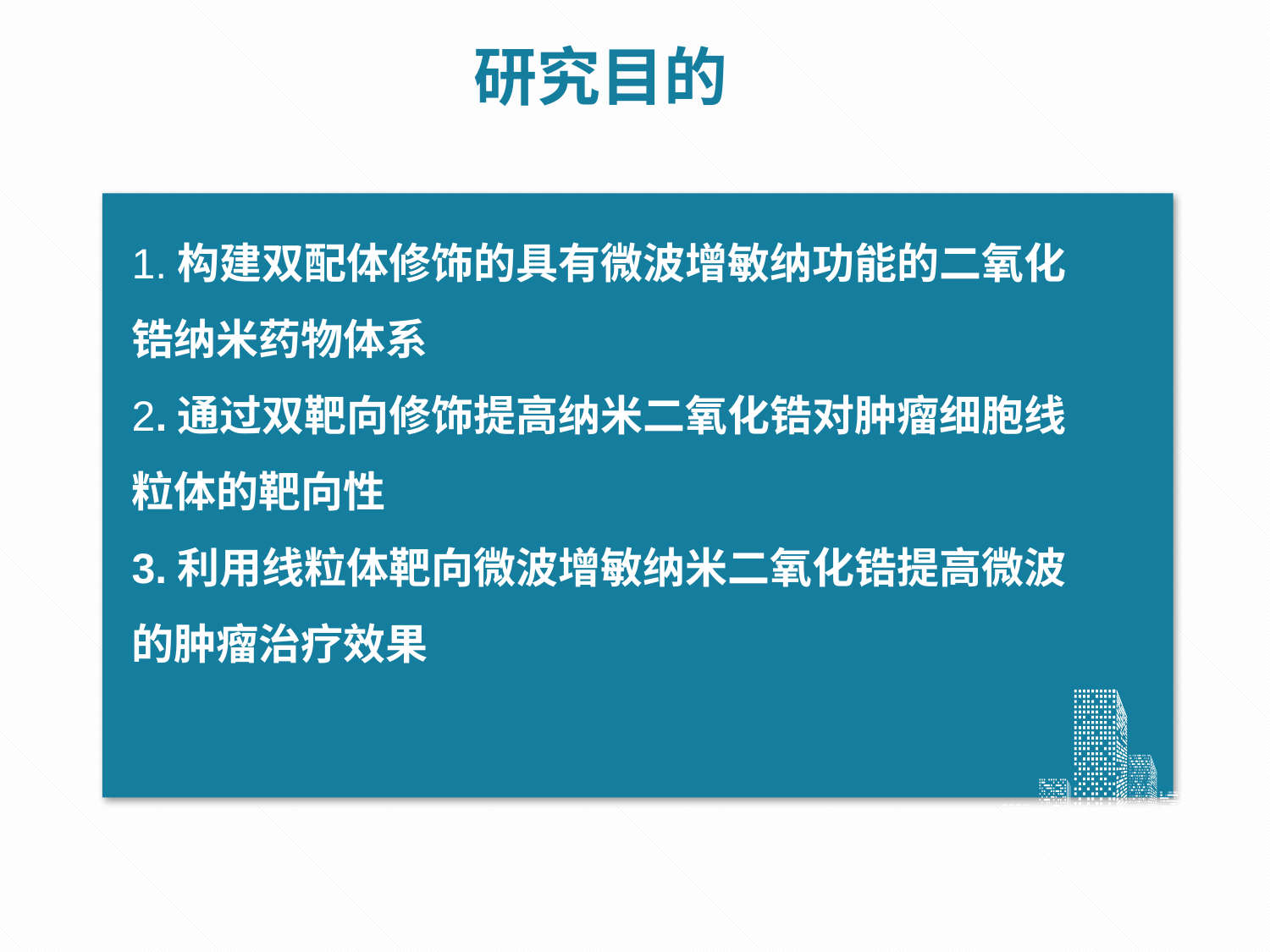

研究目的

1.构建双配体修饰的具有微波增敏纳功能的二氧化锆纳米药物体系
2.通过双靶向修饰提高纳米二氧化锆对肿瘤细胞线粒体的靶向性
3.利用线粒体靶向微波增敏纳米二氧化锆提高微波的肿瘤治疗效果